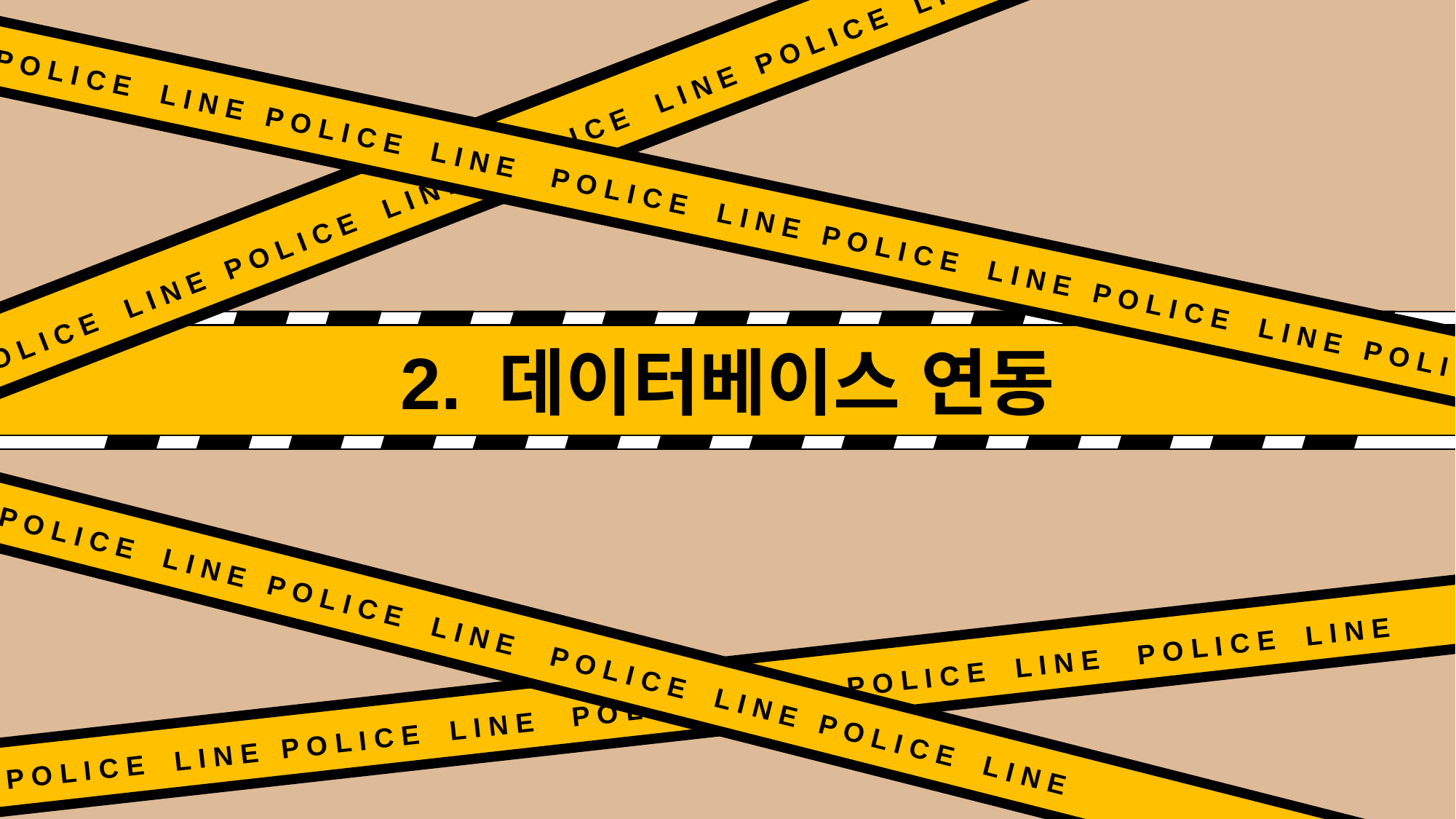

P O L I C E    L I N E   P O L I C E    L I N E     P O L I C E    L I N E   P O L I C E    L I N E

P O L I C E    L I N E   P O L I C E    L I N E     P O L I C E    L I N E   P O L I C E    L I N E   P O L I C E    L I N E   P O L I C E

2. 데이터베이스 연동

P O L I C E    L I N E   P O L I C E    L I N E     P O L I C E    L I N E   P O L I C E    L I N E

P O L I C E    L I N E   P O L I C E    L I N E     P O L I C E    L I N E   P O L I C E    L I N E     P O L I C E    L I N E